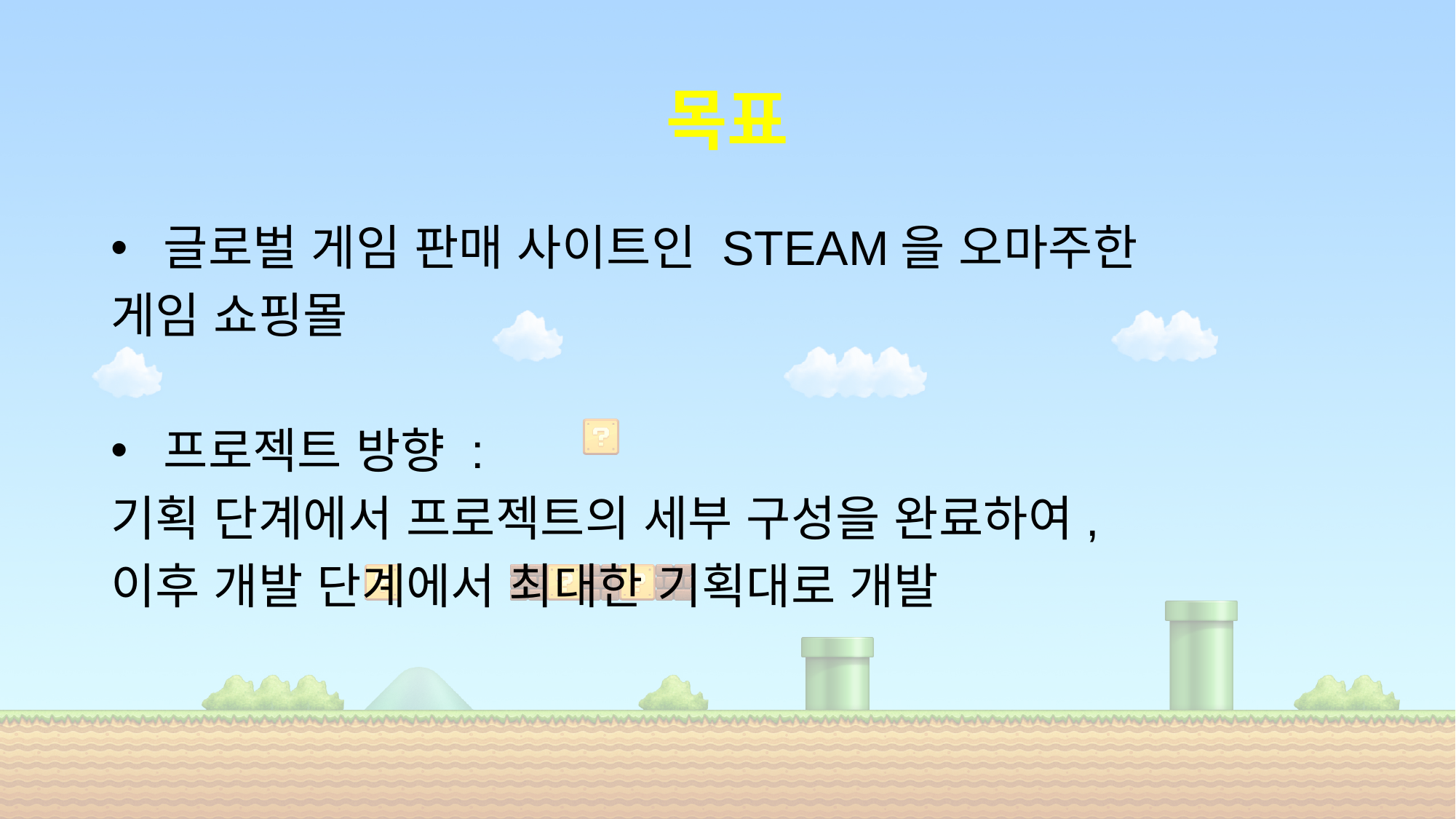

# 목표
 글로벌 게임 판매 사이트인 STEAM을 오마주한
게임 쇼핑몰

 프로젝트 방향 :
기획 단계에서 프로젝트의 세부 구성을 완료하여,
이후 개발 단계에서 최대한 기획대로 개발